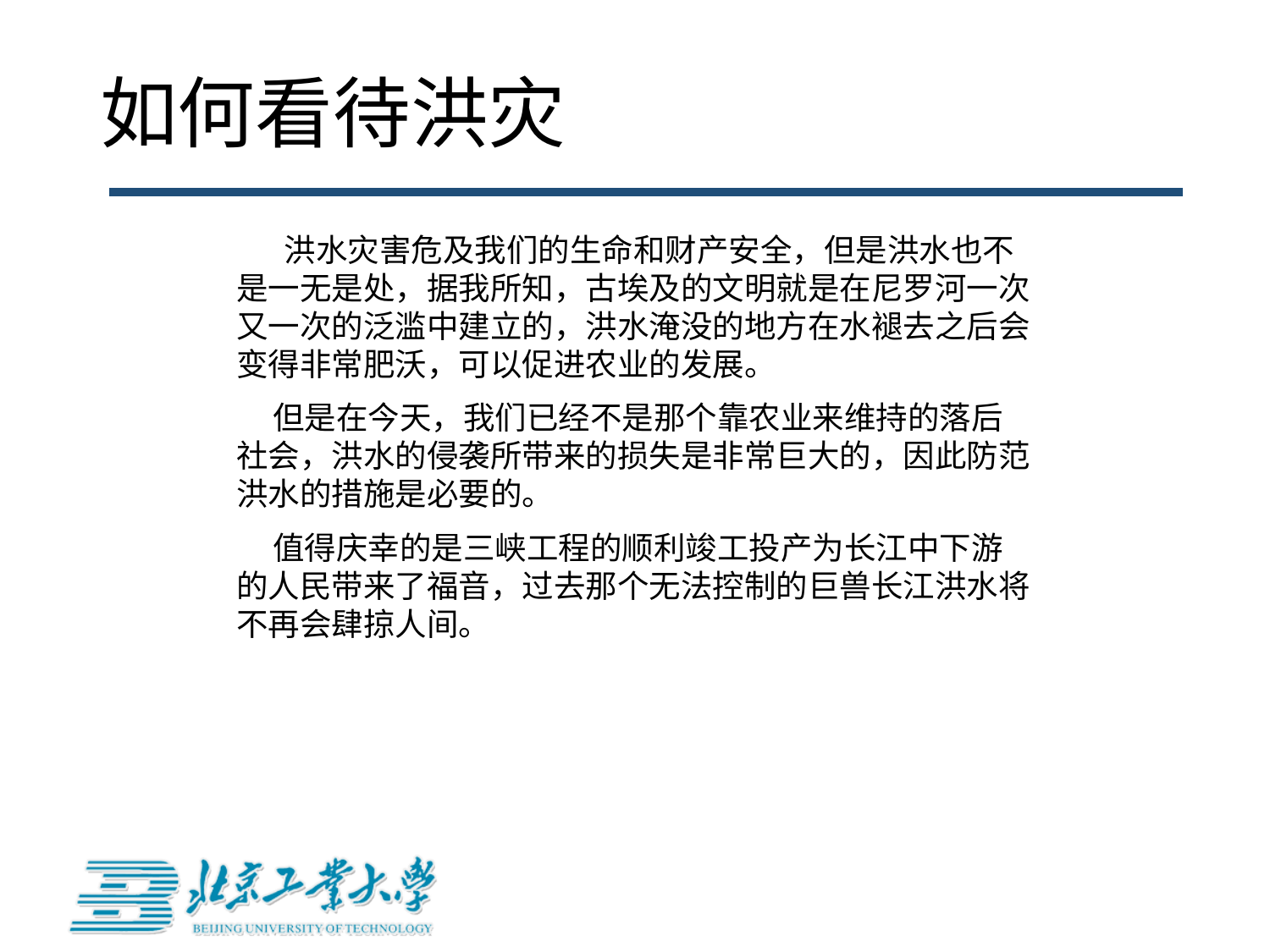

# 如何看待洪灾
        洪水灾害危及我们的生命和财产安全，但是洪水也不是一无是处，据我所知，古埃及的文明就是在尼罗河一次又一次的泛滥中建立的，洪水淹没的地方在水褪去之后会变得非常肥沃，可以促进农业的发展。
    但是在今天，我们已经不是那个靠农业来维持的落后社会，洪水的侵袭所带来的损失是非常巨大的，因此防范洪水的措施是必要的。
    值得庆幸的是三峡工程的顺利竣工投产为长江中下游的人民带来了福音，过去那个无法控制的巨兽长江洪水将不再会肆掠人间。